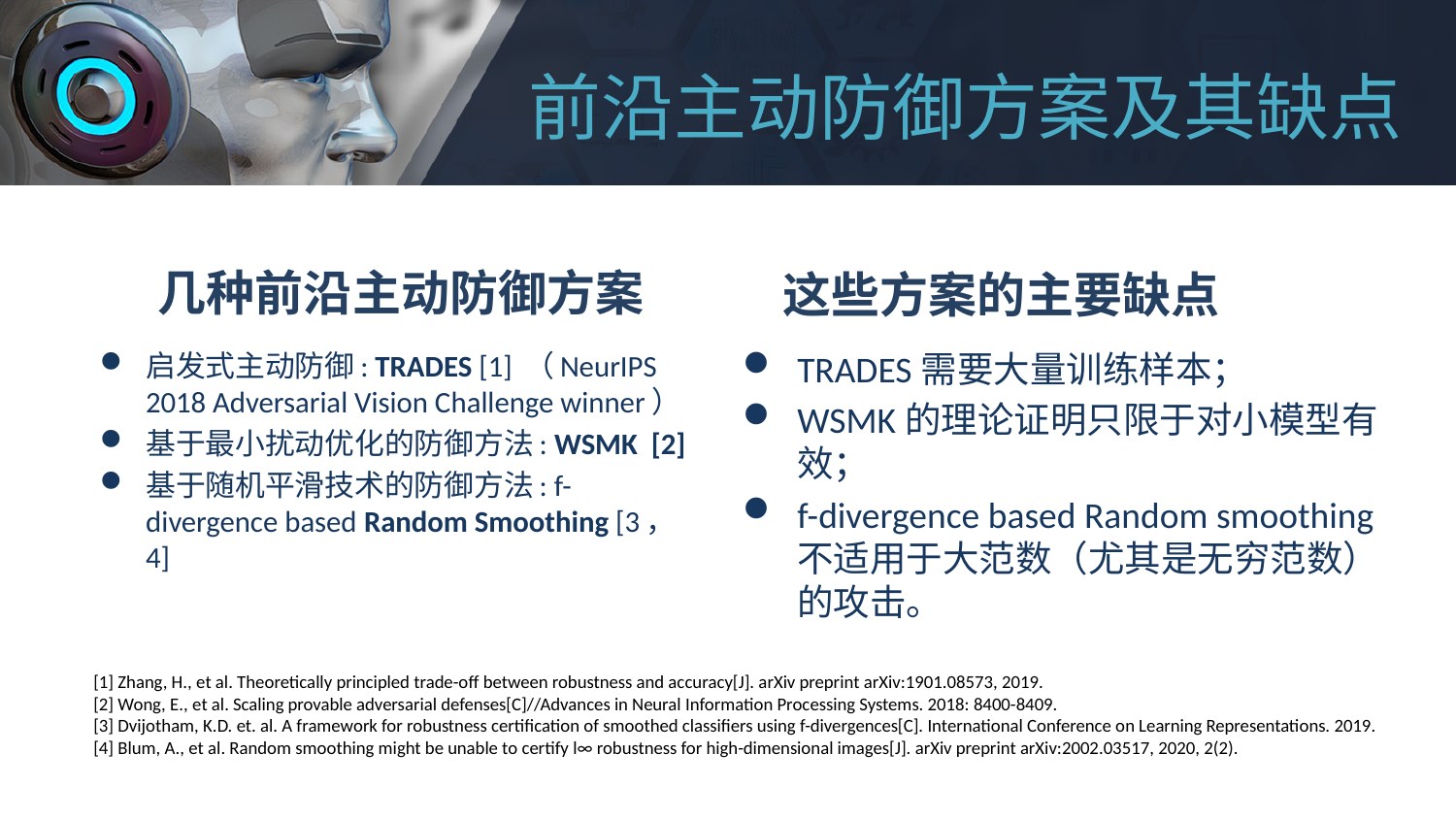

# 前沿主动防御方案及其缺点
几种前沿主动防御方案
这些方案的主要缺点
TRADES需要大量训练样本；
WSMK的理论证明只限于对小模型有效；
f-divergence based Random smoothing不适用于大范数（尤其是无穷范数）的攻击。

启发式主动防御: TRADES [1] （NeurIPS 2018 Adversarial Vision Challenge winner）
基于最小扰动优化的防御方法: WSMK  [2]
基于随机平滑技术的防御方法: f-divergence based Random Smoothing [3，4]

[1] Zhang, H., et al. Theoretically principled trade-off between robustness and accuracy[J]. arXiv preprint arXiv:1901.08573, 2019.
[2] Wong, E., et al. Scaling provable adversarial defenses[C]//Advances in Neural Information Processing Systems. 2018: 8400-8409.
[3] Dvijotham, K.D. et. al. A framework for robustness certification of smoothed classifiers using f-divergences[C]. International Conference on Learning Representations. 2019.
[4] Blum, A., et al. Random smoothing might be unable to certify l∞ robustness for high-dimensional images[J]. arXiv preprint arXiv:2002.03517, 2020, 2(2).